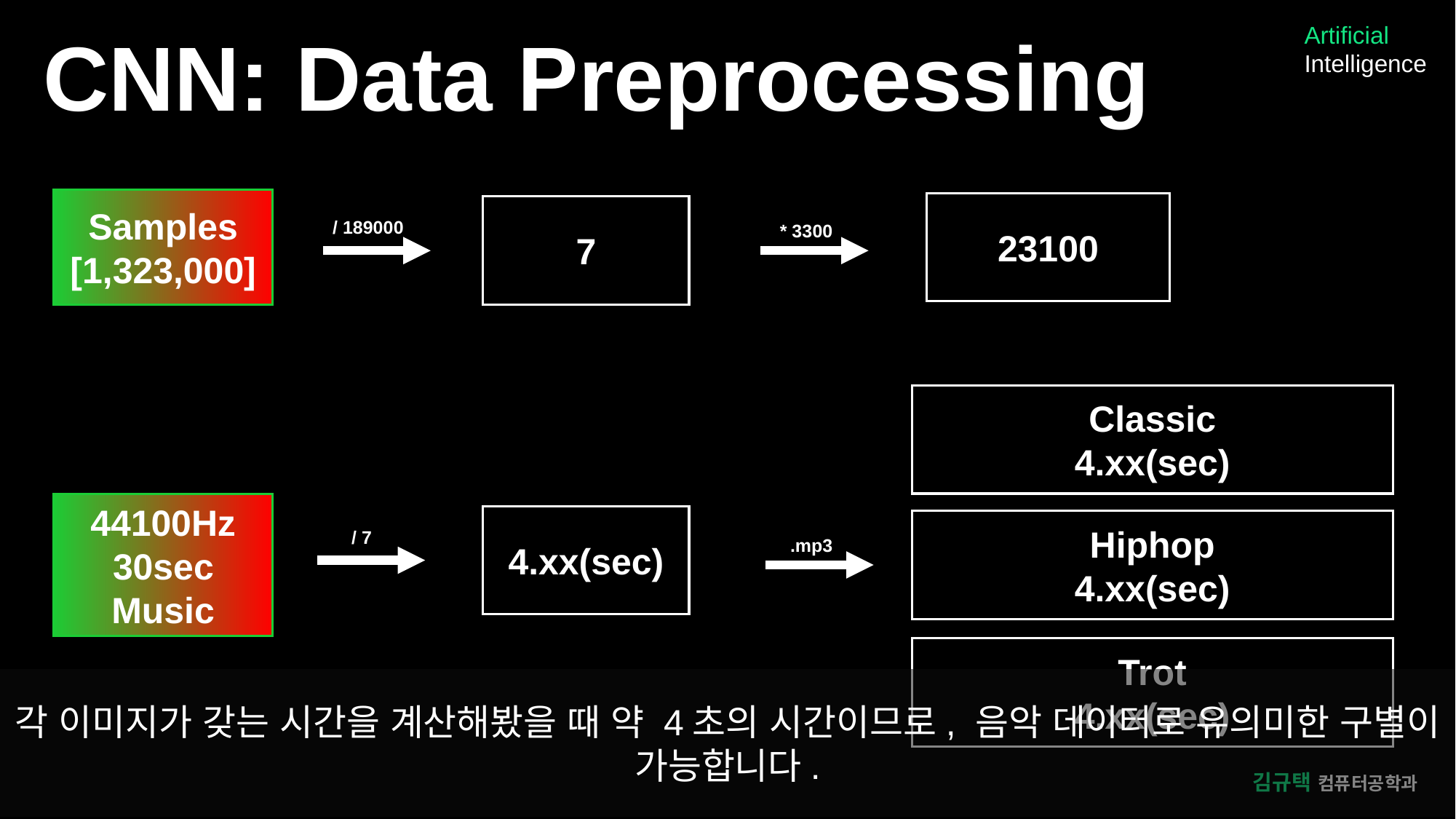

Artificial
Intelligence
CNN: Data Preprocessing
Samples
[1,323,000]
23100
7
/ 189000
* 3300
Classic
4.xx(sec)
44100Hz
30sec
Music
4.xx(sec)
Hiphop
4.xx(sec)
/ 7
.mp3
Trot
4.xx(sec)
각 이미지가 갖는 시간을 계산해봤을 때 약 4초의 시간이므로, 음악 데이터로 유의미한 구별이 가능합니다.
김규택 컴퓨터공학과